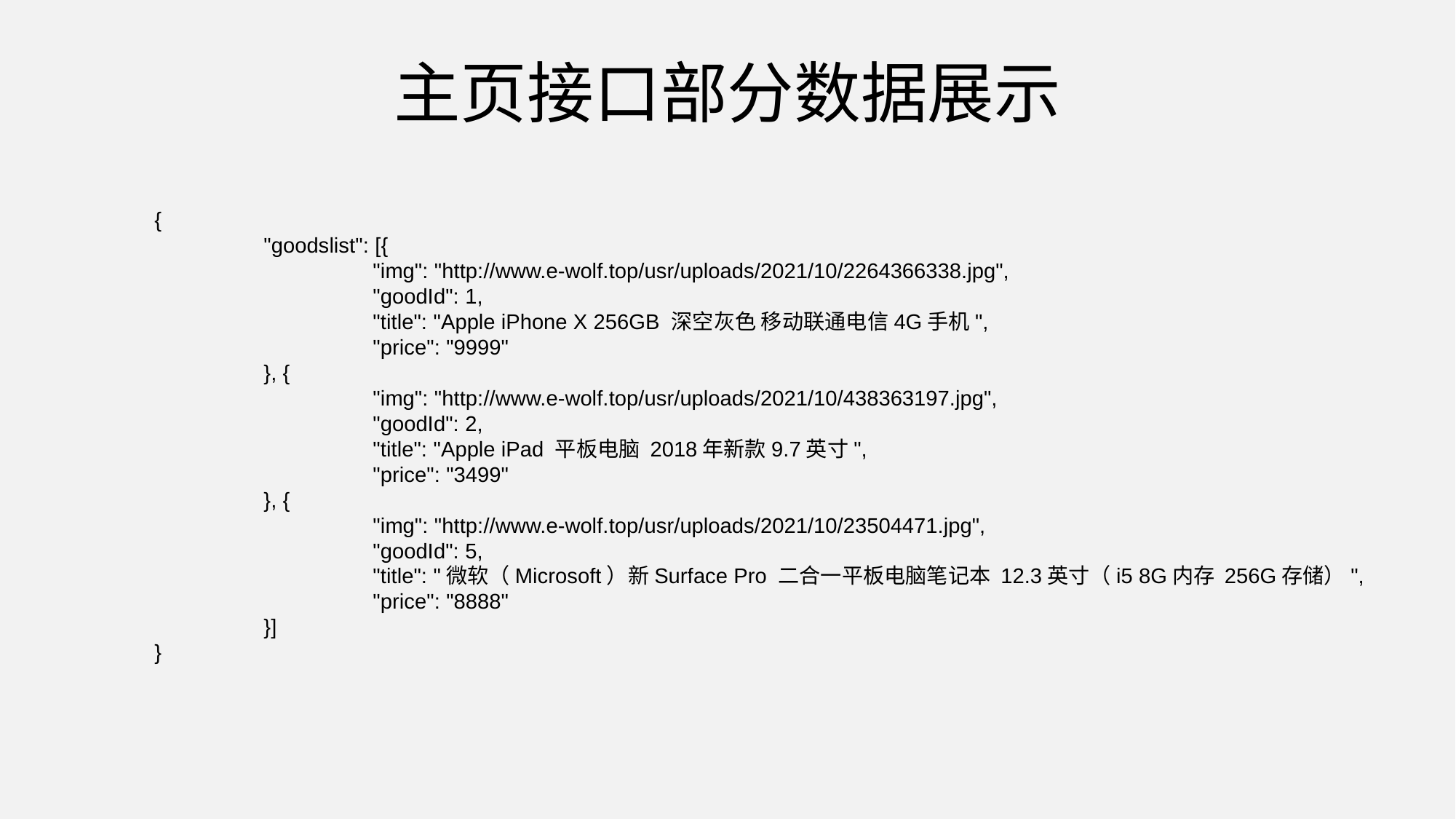

主页接口部分数据展示
{
	"goodslist": [{
		"img": "http://www.e-wolf.top/usr/uploads/2021/10/2264366338.jpg",
		"goodId": 1,
		"title": "Apple iPhone X 256GB 深空灰色 移动联通电信4G手机",
		"price": "9999"
	}, {
		"img": "http://www.e-wolf.top/usr/uploads/2021/10/438363197.jpg",
		"goodId": 2,
		"title": "Apple iPad 平板电脑 2018年新款9.7英寸",
		"price": "3499"
	}, {
		"img": "http://www.e-wolf.top/usr/uploads/2021/10/23504471.jpg",
		"goodId": 5,
		"title": "微软（Microsoft）新Surface Pro 二合一平板电脑笔记本 12.3英寸（i5 8G内存 256G存储）",
		"price": "8888"
	}]
}